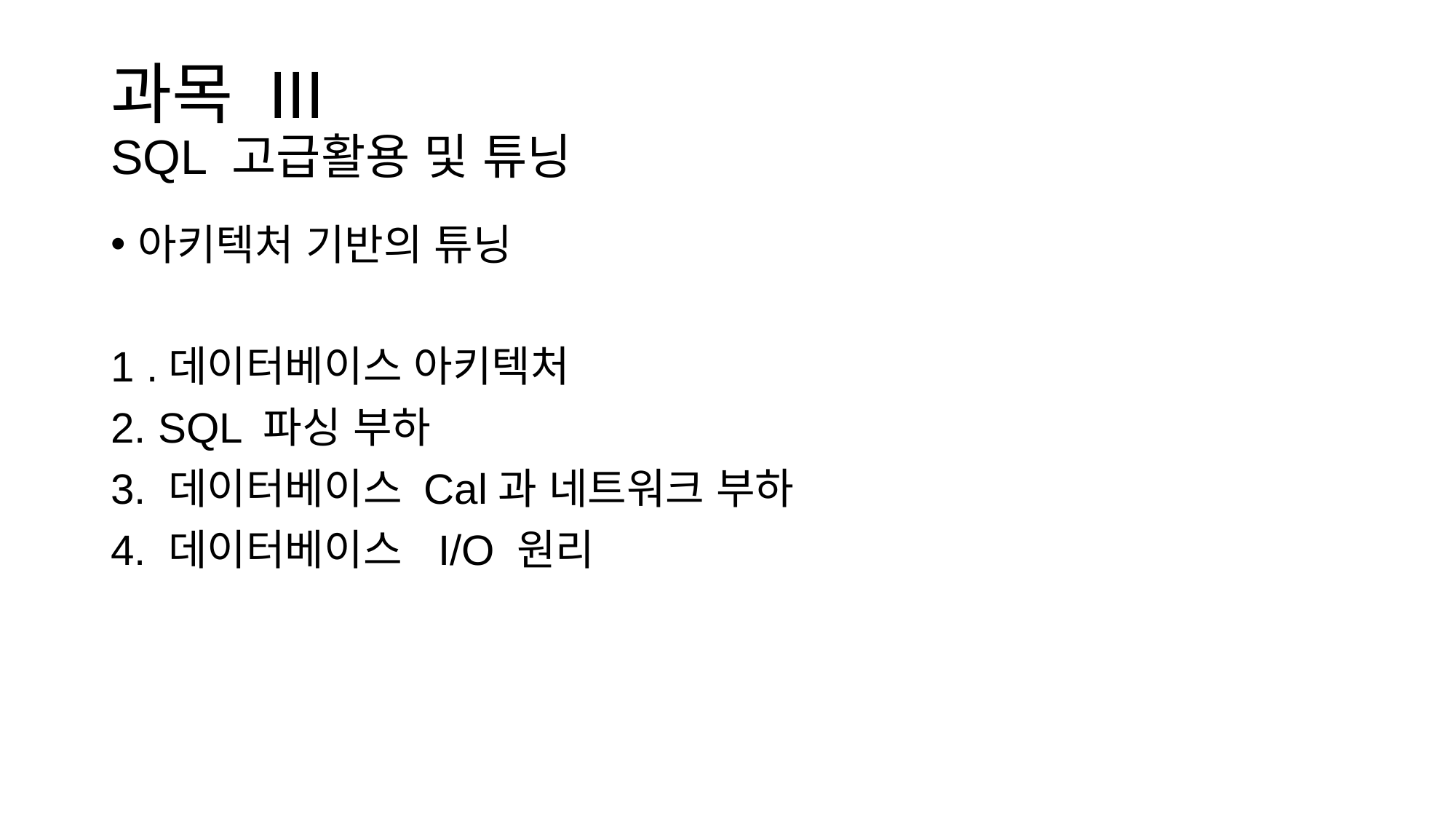

# 과목 III SQL 고급활용 및 튜닝
아키텍처 기반의 튜닝

1 .데이터베이스 아키텍처
2. SQL 파싱 부하
3. 데이터베이스 Cal과 네트워크 부하
4. 데이터베이스 	I/O 원리